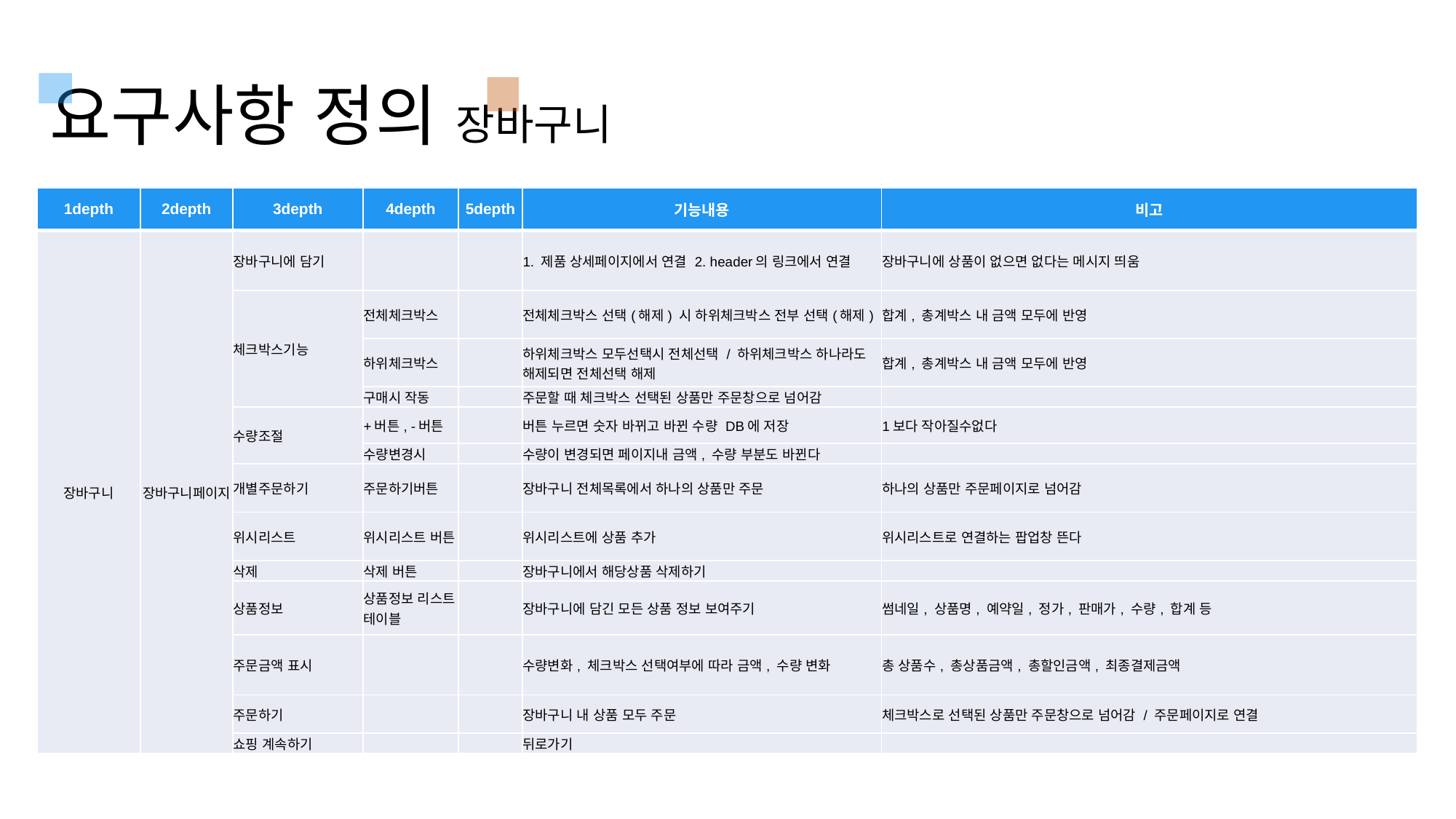

요구사항 정의 장바구니

| 1depth | 2depth | 3depth | 4depth | 5depth | 기능내용 | 비고 |
| --- | --- | --- | --- | --- | --- | --- |
| 장바구니 | 장바구니페이지 | 장바구니에 담기 |  |  | 1. 제품 상세페이지에서 연결 2. header의 링크에서 연결 | 장바구니에 상품이 없으면 없다는 메시지 띄움 |
|  |  | 체크박스기능 | 전체체크박스 |  | 전체체크박스 선택(해제) 시 하위체크박스 전부 선택(해제) | 합계, 총계박스 내 금액 모두에 반영 |
|  |  |  | 하위체크박스 |  | 하위체크박스 모두선택시 전체선택 / 하위체크박스 하나라도 해제되면 전체선택 해제 | 합계, 총계박스 내 금액 모두에 반영 |
|  |  |  | 구매시 작동 |  | 주문할 때 체크박스 선택된 상품만 주문창으로 넘어감 |  |
|  |  | 수량조절 | +버튼, -버튼 |  | 버튼 누르면 숫자 바뀌고 바뀐 수량 DB에 저장 | 1보다 작아질수없다 |
|  |  |  | 수량변경시 |  | 수량이 변경되면 페이지내 금액, 수량 부분도 바뀐다 |  |
|  |  | 개별주문하기 | 주문하기버튼 |  | 장바구니 전체목록에서 하나의 상품만 주문 | 하나의 상품만 주문페이지로 넘어감 |
|  |  | 위시리스트 | 위시리스트 버튼 |  | 위시리스트에 상품 추가 | 위시리스트로 연결하는 팝업창 뜬다 |
|  |  | 삭제 | 삭제 버튼 |  | 장바구니에서 해당상품 삭제하기 |  |
|  |  | 상품정보 | 상품정보 리스트 테이블 |  | 장바구니에 담긴 모든 상품 정보 보여주기 | 썸네일, 상품명, 예약일, 정가, 판매가, 수량, 합계 등 |
|  |  | 주문금액 표시 |  |  | 수량변화, 체크박스 선택여부에 따라 금액, 수량 변화 | 총 상품수, 총상품금액, 총할인금액, 최종결제금액 |
|  |  | 주문하기 |  |  | 장바구니 내 상품 모두 주문 | 체크박스로 선택된 상품만 주문창으로 넘어감 / 주문페이지로 연결 |
|  |  | 쇼핑 계속하기 |  |  | 뒤로가기 |  |